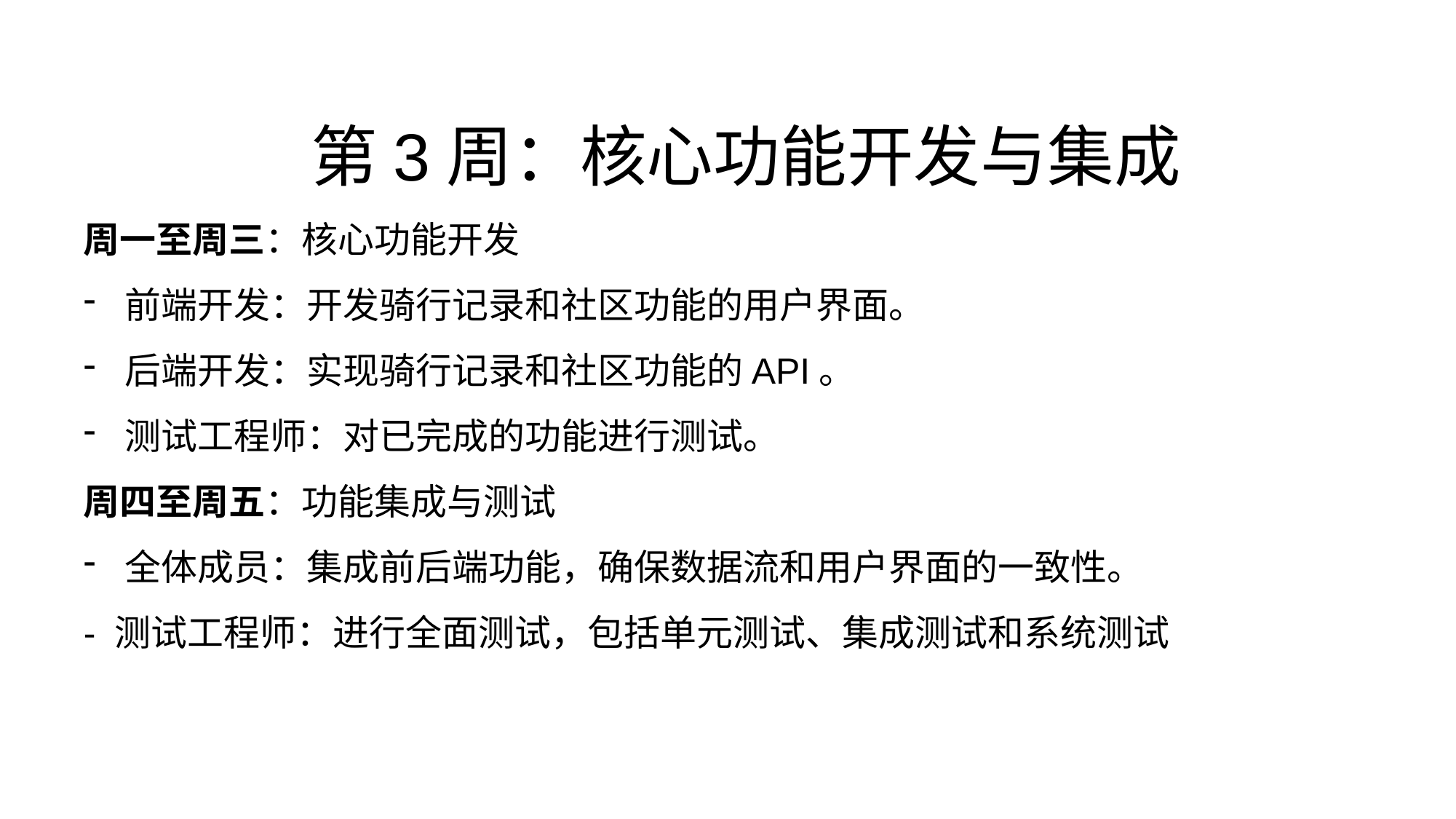

第3周：核心功能开发与集成
周一至周三：核心功能开发
前端开发：开发骑行记录和社区功能的用户界面。
后端开发：实现骑行记录和社区功能的API。
测试工程师：对已完成的功能进行测试。
周四至周五：功能集成与测试
全体成员：集成前后端功能，确保数据流和用户界面的一致性。
- 测试工程师：进行全面测试，包括单元测试、集成测试和系统测试